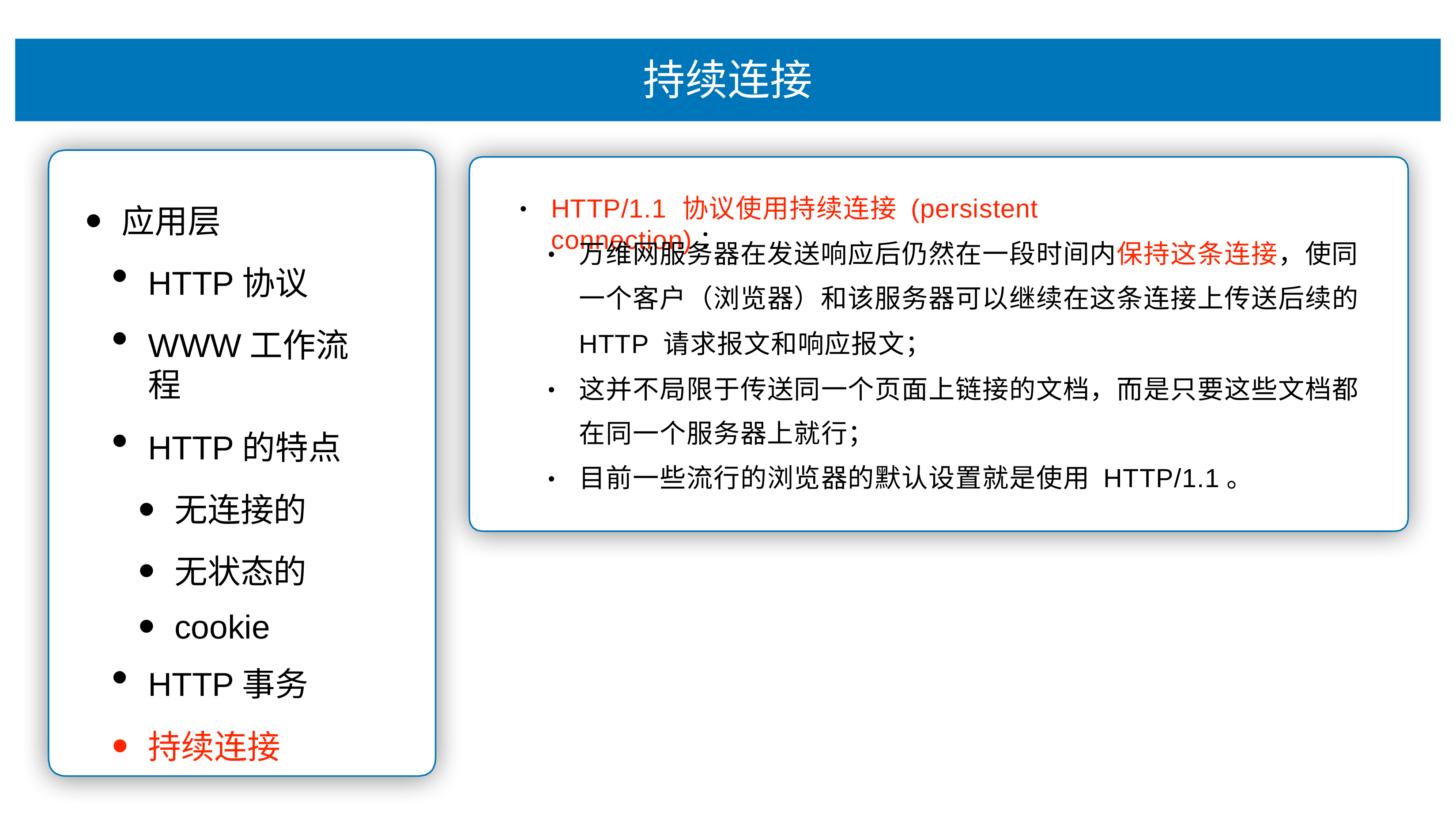

# 持续连接

HTTP/1.1 协议使⽤持续连接 (persistent connection)：
应⽤层
HTTP协议
WWW⼯作流程
HTTP的特点
⽆连接的
⽆状态的
cookie
HTTP事务
持续连接
•
万维⽹服务器在发送响应后仍然在⼀段时间内保持这条连接，使同
⼀个客户（浏览器）和该服务器可以继续在这条连接上传送后续的
HTTP 请求报⽂和响应报⽂；
这并不局限于传送同⼀个⻚⾯上链接的⽂档，⽽是只要这些⽂档都 在同⼀个服务器上就⾏；
⽬前⼀些流⾏的浏览器的默认设置就是使⽤ HTTP/1.1。
•
•
•